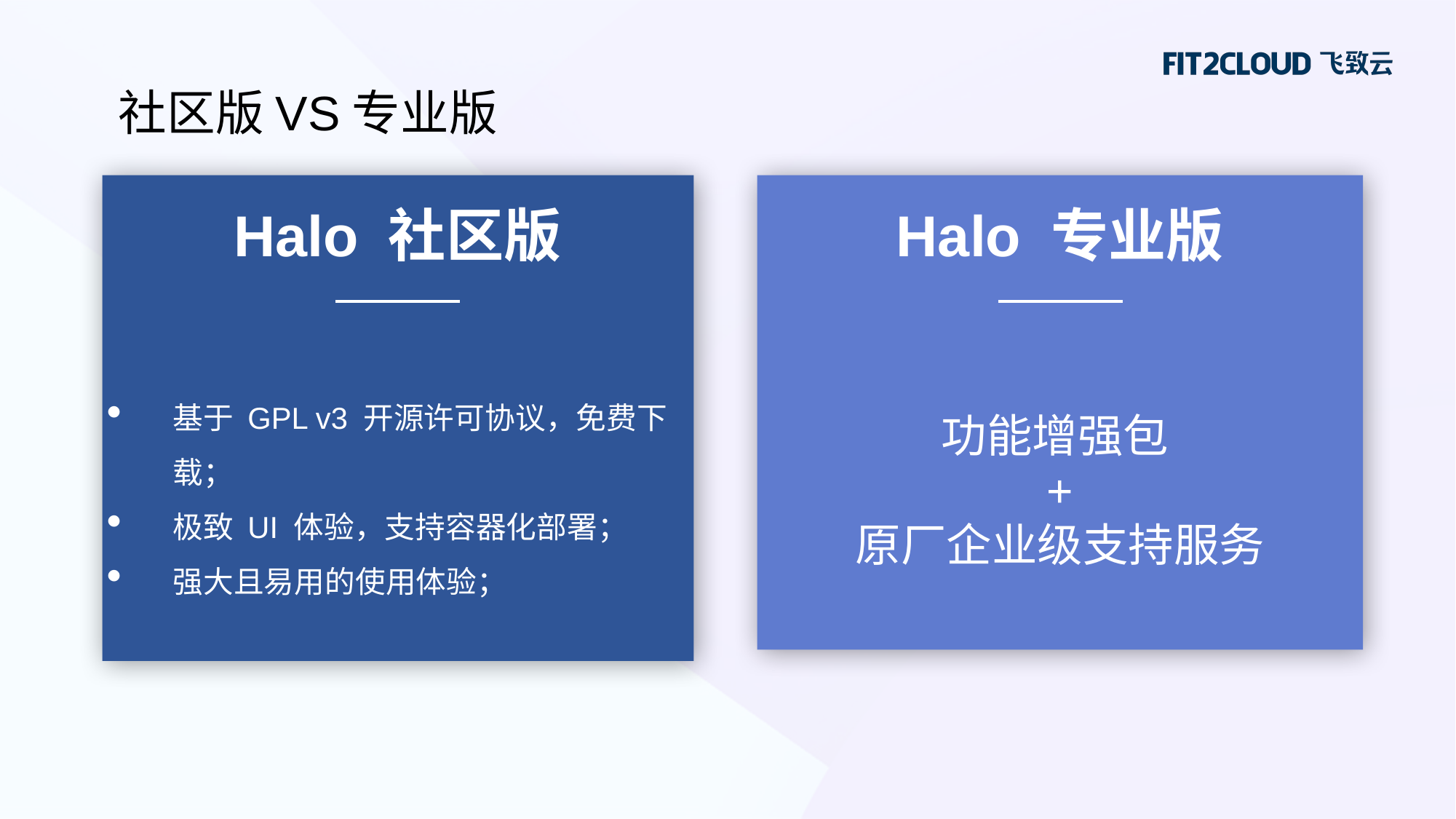

社区版VS专业版

Halo 社区版
Halo 专业版

基于 GPL v3 开源许可协议，免费下载；
极致 UI 体验，支持容器化部署；
强大且易用的使用体验；

功能增强包
+
原厂企业级支持服务